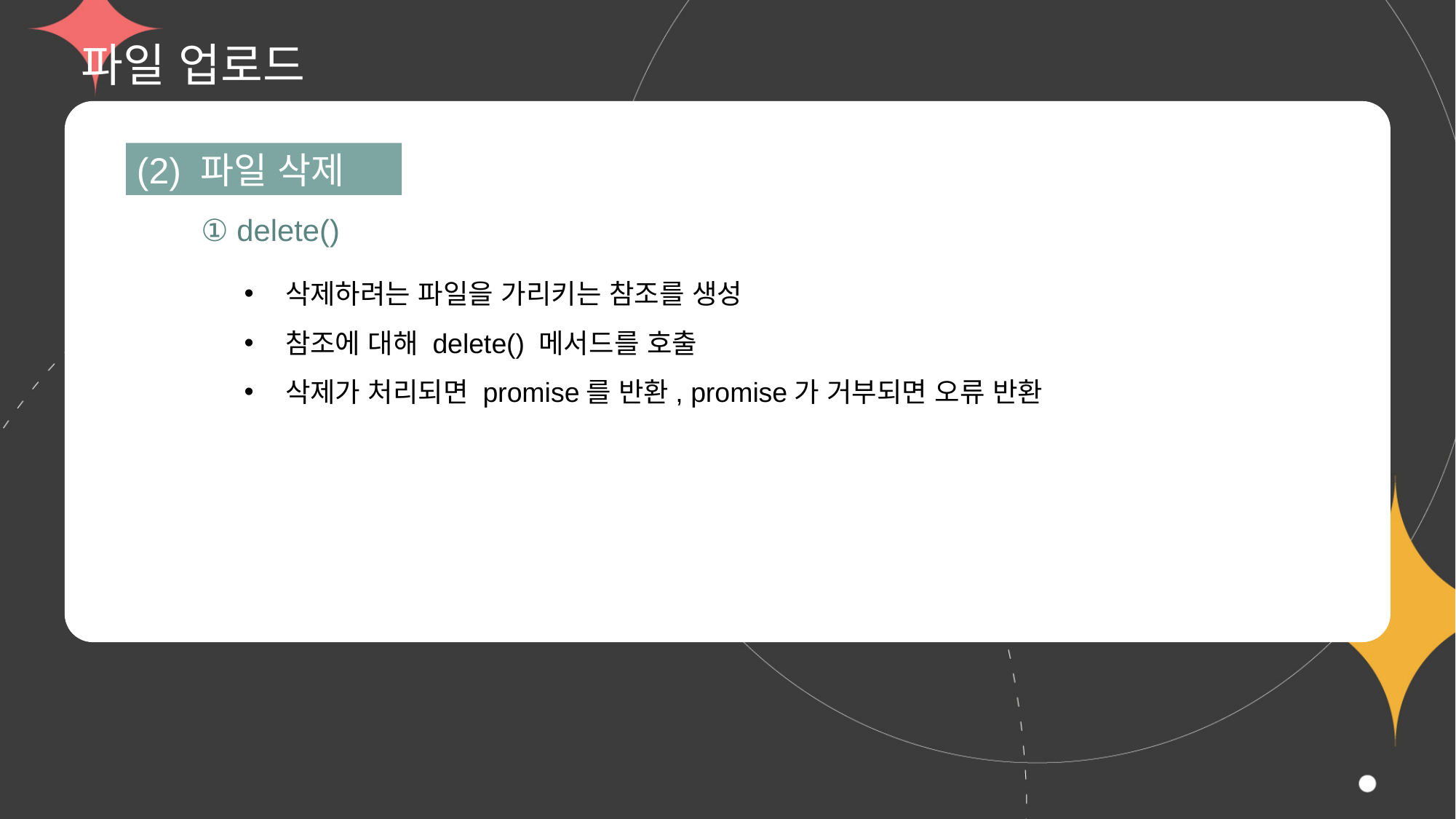

# 파일 업로드
(2) 파일 삭제
① delete()
삭제하려는 파일을 가리키는 참조를 생성
참조에 대해 delete() 메서드를 호출
삭제가 처리되면 promise를 반환, promise가 거부되면 오류 반환